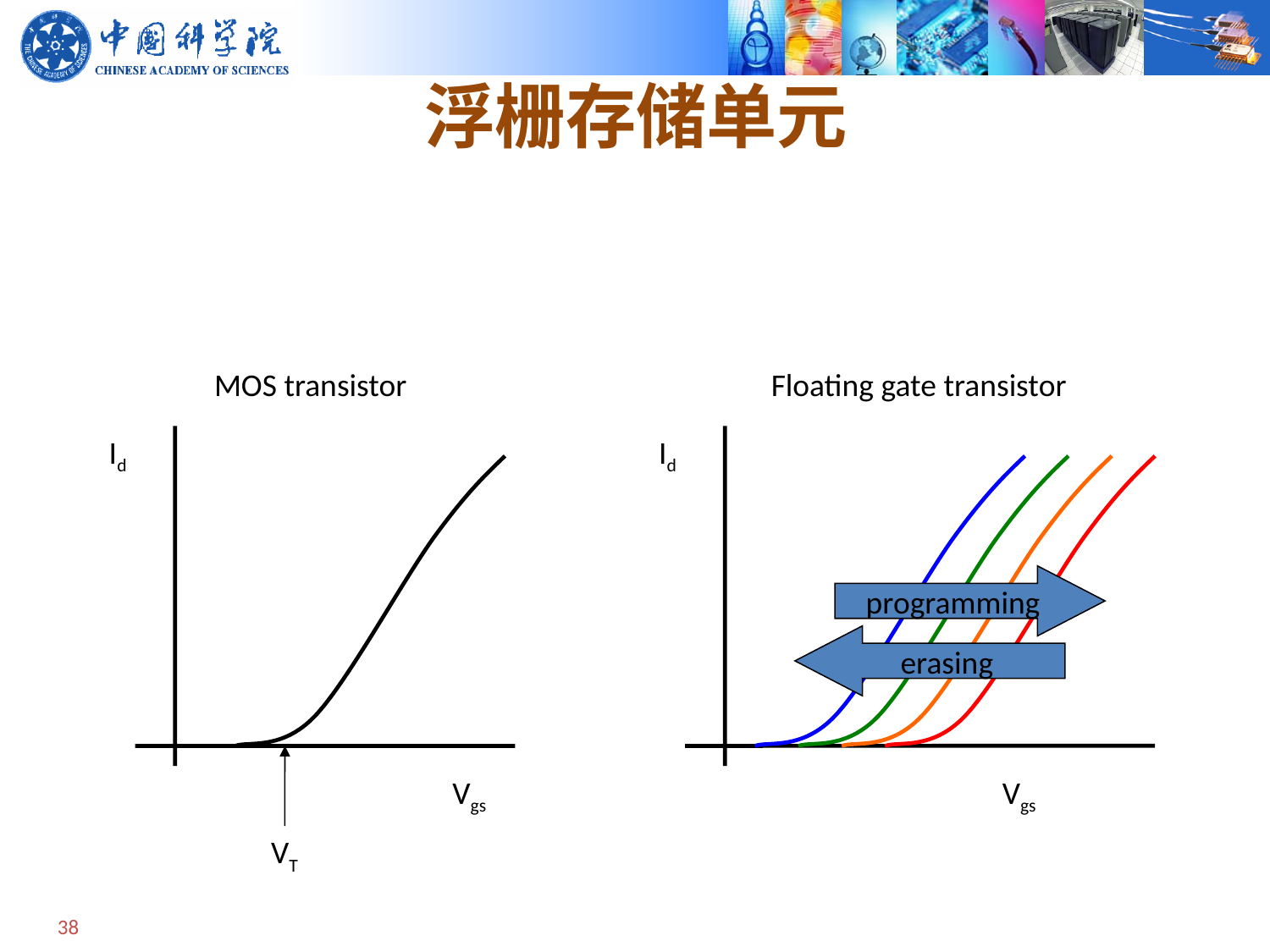

# 浮栅存储单元
MOS 管: 1 fixed threshold voltage
Flash memory cell: VT can be changed by program/erase
MOS transistor
Floating gate transistor
Id

Vgs
Id

programming
erasing

Vgs
VT